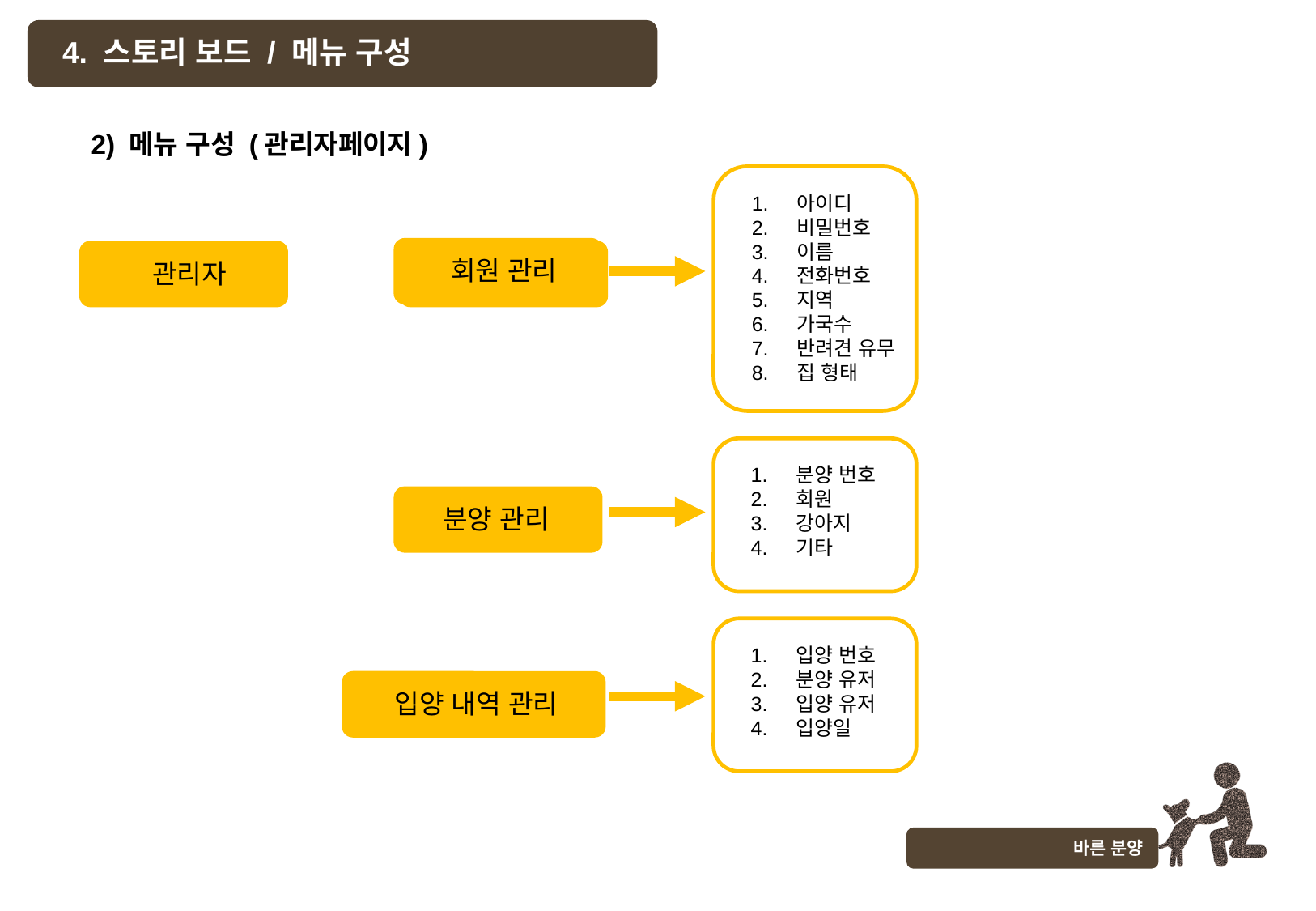

4. 스토리 보드 / 메뉴 구성
2) 메뉴 구성 (관리자페이지)

아이디
비밀번호
이름
전화번호
지역
가국수
반려견 유무
집 형태

회원 관리
관리자
분양 등록

분양 번호
회원
강아지
기타

분양 관리

입양 번호
분양 유저
입양 유저
입양일

입양 내역 관리